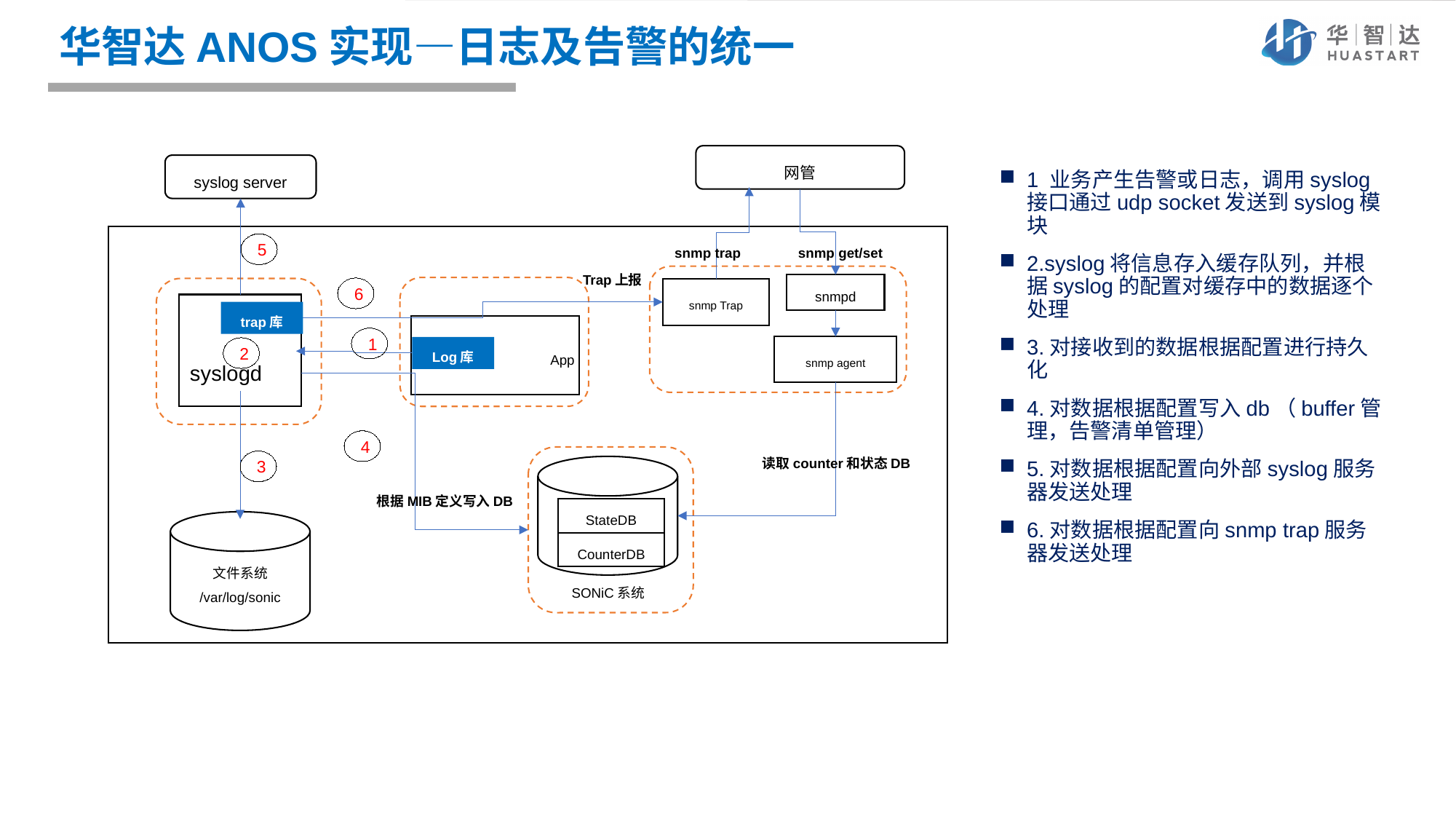

# 华智达ANOS实现—日志及告警的统一
网管
syslog server
1 业务产生告警或日志，调用syslog接口通过udp socket发送到syslog模块
2.syslog将信息存入缓存队列，并根据syslog的配置对缓存中的数据逐个处理
3.对接收到的数据根据配置进行持久化
4.对数据根据配置写入db（buffer管理，告警清单管理）
5.对数据根据配置向外部syslog服务器发送处理
6.对数据根据配置向snmp trap服务器发送处理
snmp get/set

snmp trap

5
Trap上报

snmpd

6

snmp Trap

trap库
App

1
snmp agent
Log库

2
syslogd
读取counter和状态DB

4

3

根据MIB定义写入DB
StateDB
文件系统
/var/log/sonic
CounterDB
SONiC系统